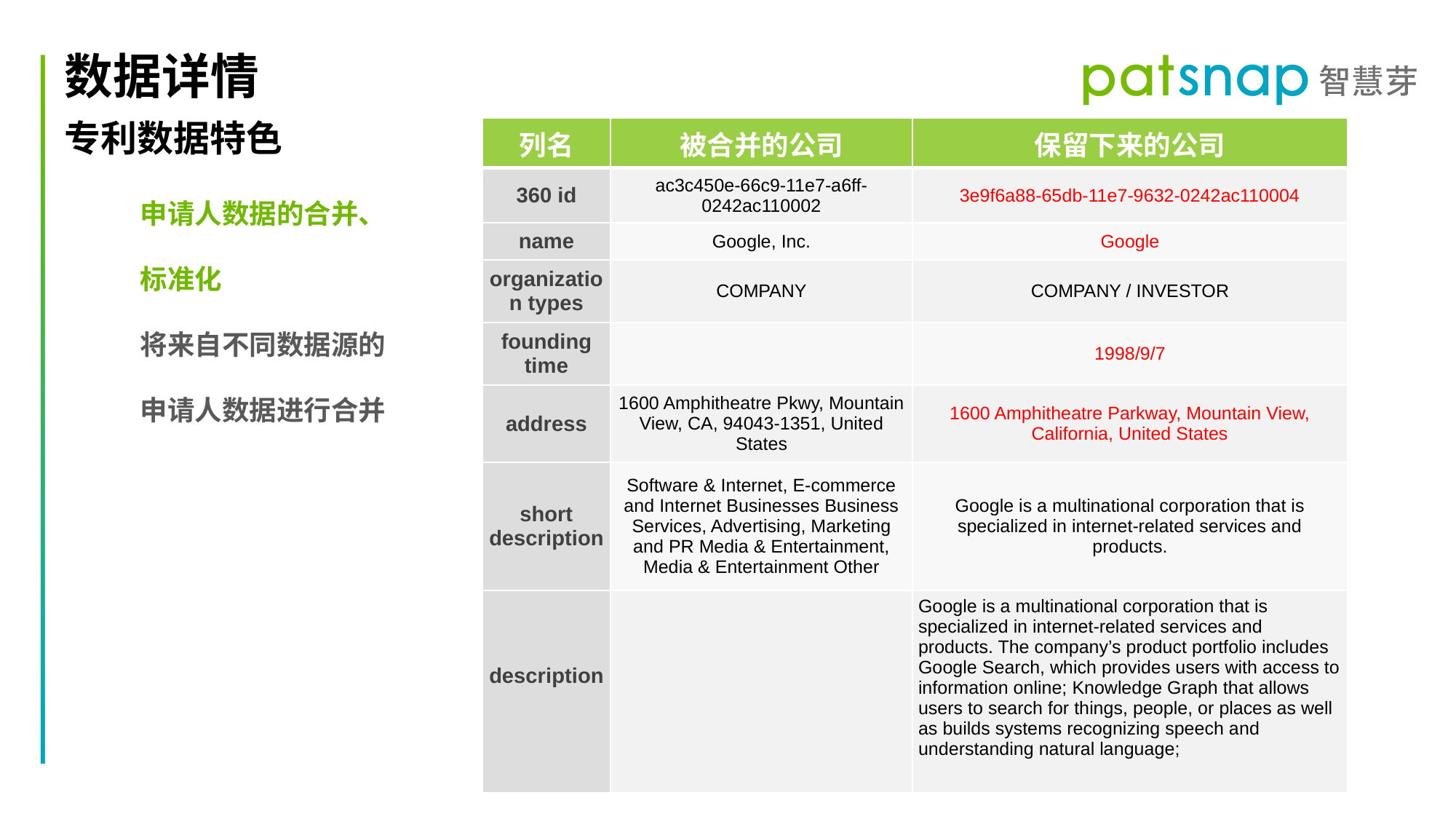

数据详情
专利数据特色
| 列名 | 被合并的公司 | 保留下来的公司 |
| --- | --- | --- |
| 360 id | ac3c450e-66c9-11e7-a6ff-0242ac110002 | 3e9f6a88-65db-11e7-9632-0242ac110004 |
| name | Google, Inc. | Google |
| organization types | COMPANY | COMPANY / INVESTOR |
| founding time |  | 1998/9/7 |
| address | 1600 Amphitheatre Pkwy, Mountain View, CA, 94043-1351, United States | 1600 Amphitheatre Parkway, Mountain View, California, United States |
| short description | Software & Internet, E-commerce and Internet Businesses Business Services, Advertising, Marketing and PR Media & Entertainment, Media & Entertainment Other | Google is a multinational corporation that is specialized in internet-related services and products. |
| description |  | Google is a multinational corporation that is specialized in internet-related services and products. The company’s product portfolio includes Google Search, which provides users with access to information online; Knowledge Graph that allows users to search for things, people, or places as well as builds systems recognizing speech and understanding natural language; |
申请人数据的合并、标准化
将来自不同数据源的申请人数据进行合并